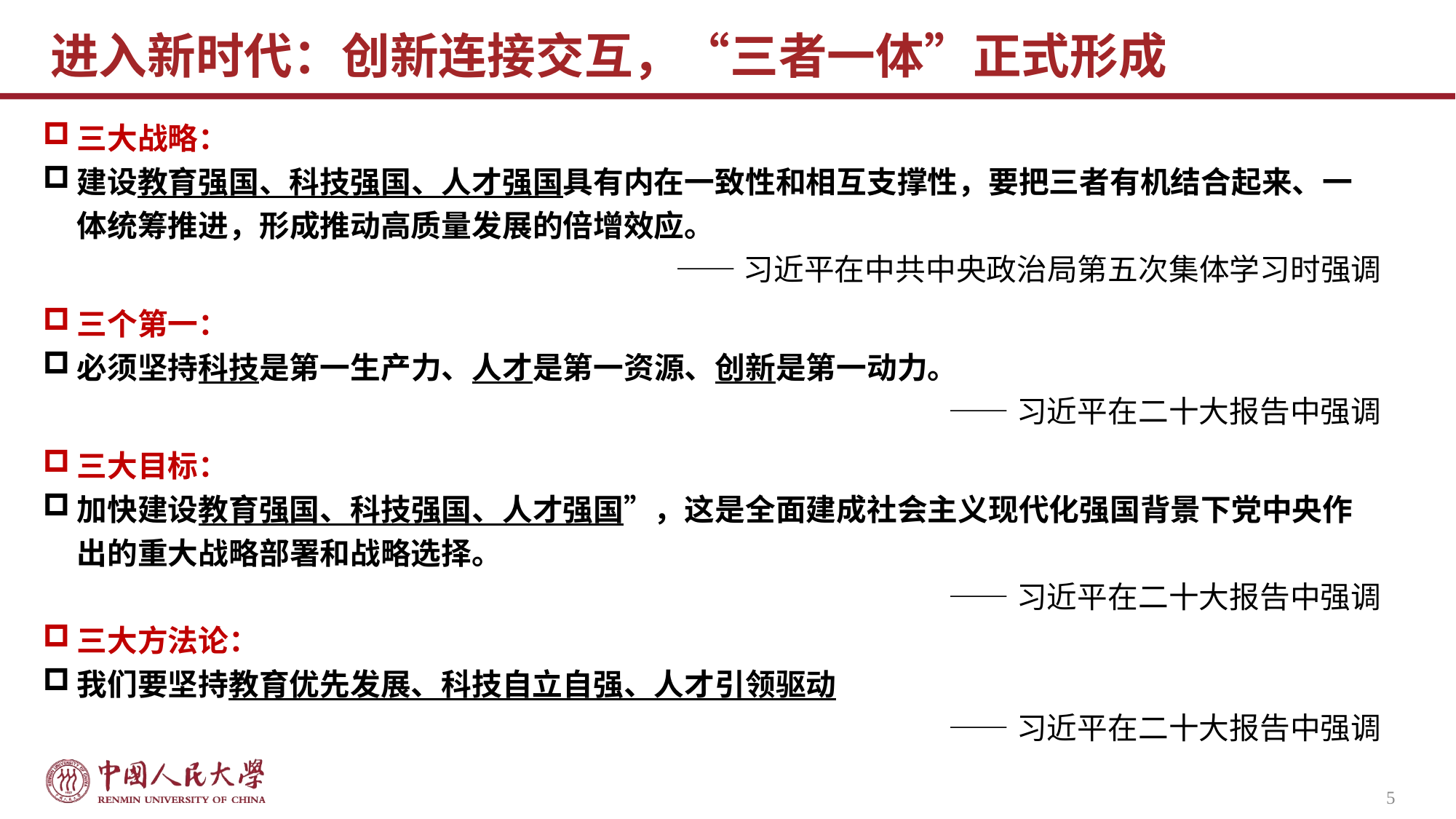

# 进入新时代：创新连接交互，“三者一体”正式形成
三大战略：
建设教育强国、科技强国、人才强国具有内在一致性和相互支撑性，要把三者有机结合起来、一体统筹推进，形成推动高质量发展的倍增效应。
——习近平在中共中央政治局第五次集体学习时强调
三个第一：
必须坚持科技是第一生产力、人才是第一资源、创新是第一动力。
——习近平在二十大报告中强调
三大目标：
加快建设教育强国、科技强国、人才强国”，这是全面建成社会主义现代化强国背景下党中央作出的重大战略部署和战略选择。
——习近平在二十大报告中强调
三大方法论：
我们要坚持教育优先发展、科技自立自强、人才引领驱动
——习近平在二十大报告中强调
5